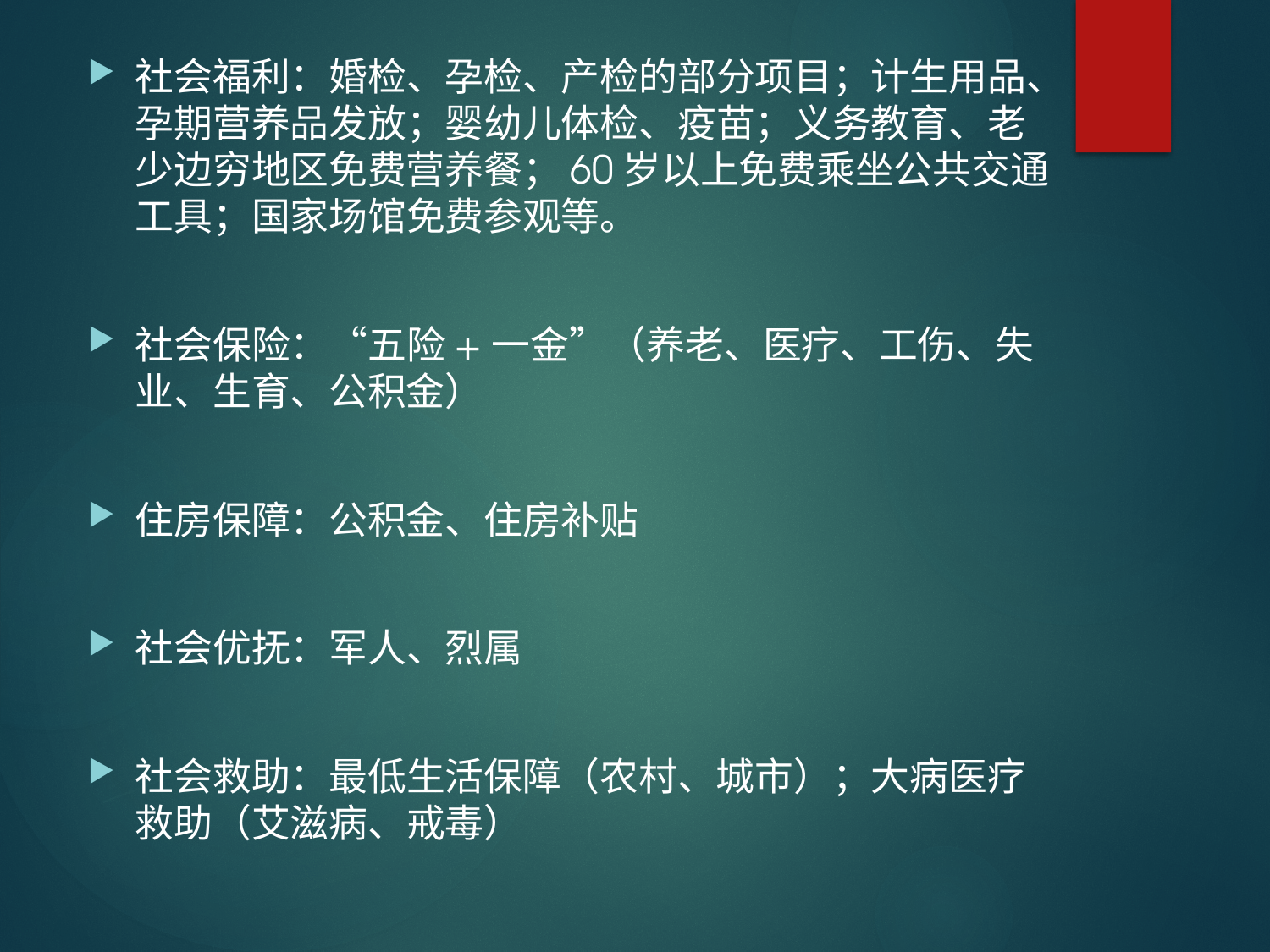

社会福利：婚检、孕检、产检的部分项目；计生用品、孕期营养品发放；婴幼儿体检、疫苗；义务教育、老少边穷地区免费营养餐；60岁以上免费乘坐公共交通工具；国家场馆免费参观等。

社会保险：“五险+一金”（养老、医疗、工伤、失业、生育、公积金）

住房保障：公积金、住房补贴

社会优抚：军人、烈属

社会救助：最低生活保障（农村、城市）；大病医疗救助（艾滋病、戒毒）